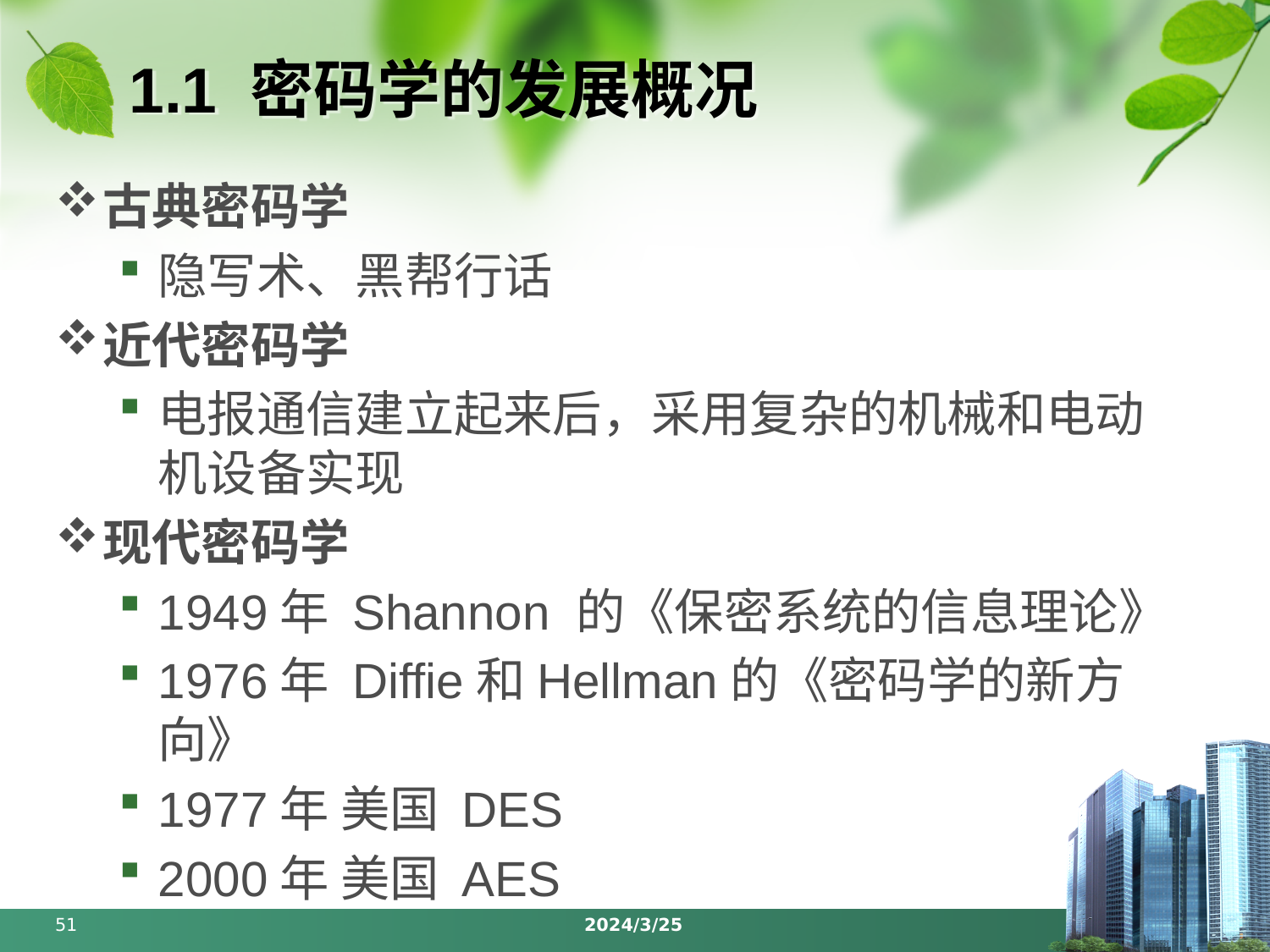

# 1.1 密码学的发展概况
古典密码学
隐写术、黑帮行话
近代密码学
电报通信建立起来后，采用复杂的机械和电动机设备实现
现代密码学
1949年 Shannon 的《保密系统的信息理论》
1976年 Diffie和Hellman的《密码学的新方向》
1977年 美国 DES
2000年 美国 AES
51
2024/3/25